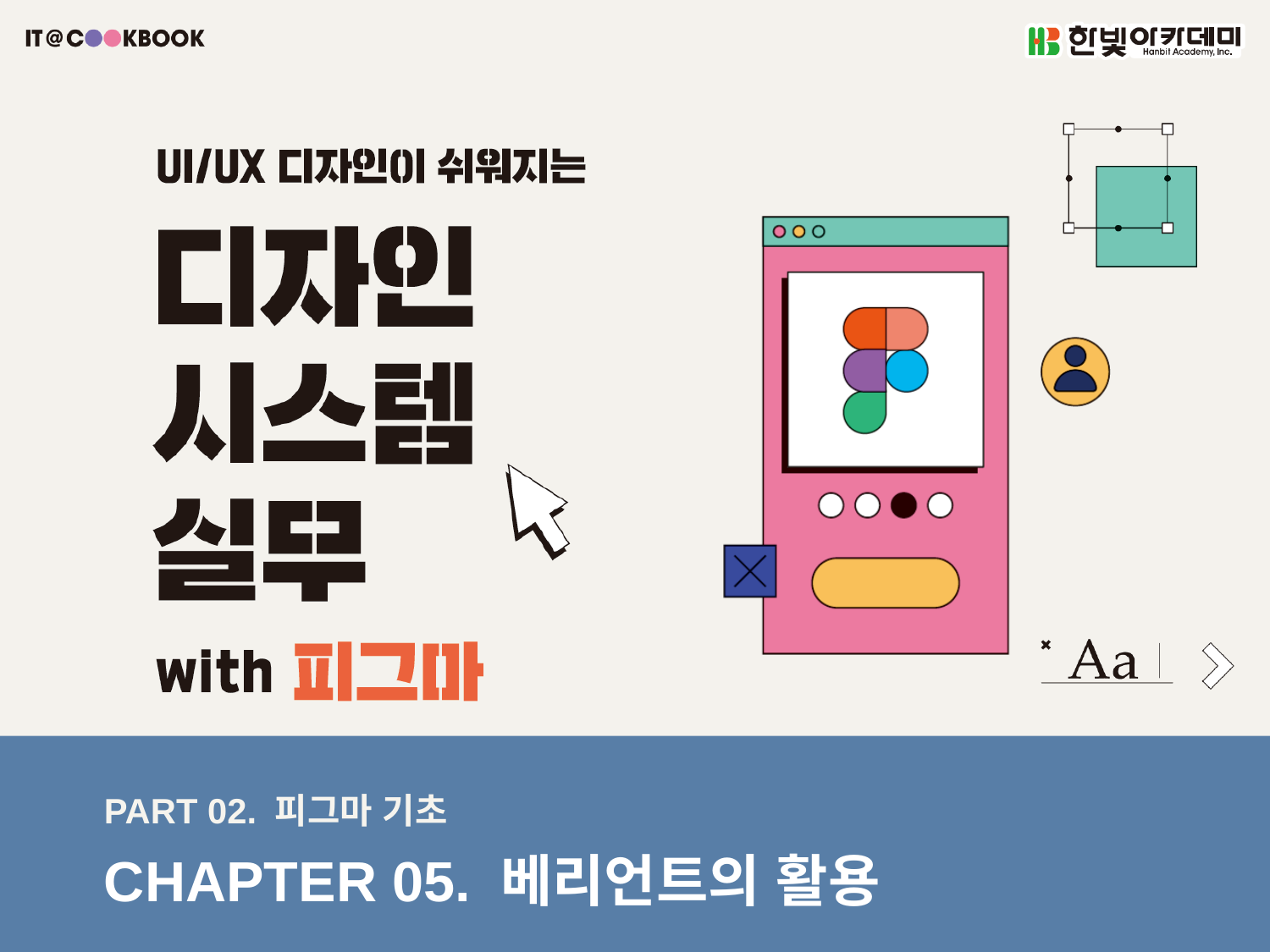

PART 02. 피그마 기초
CHAPTER 05. 베리언트의 활용